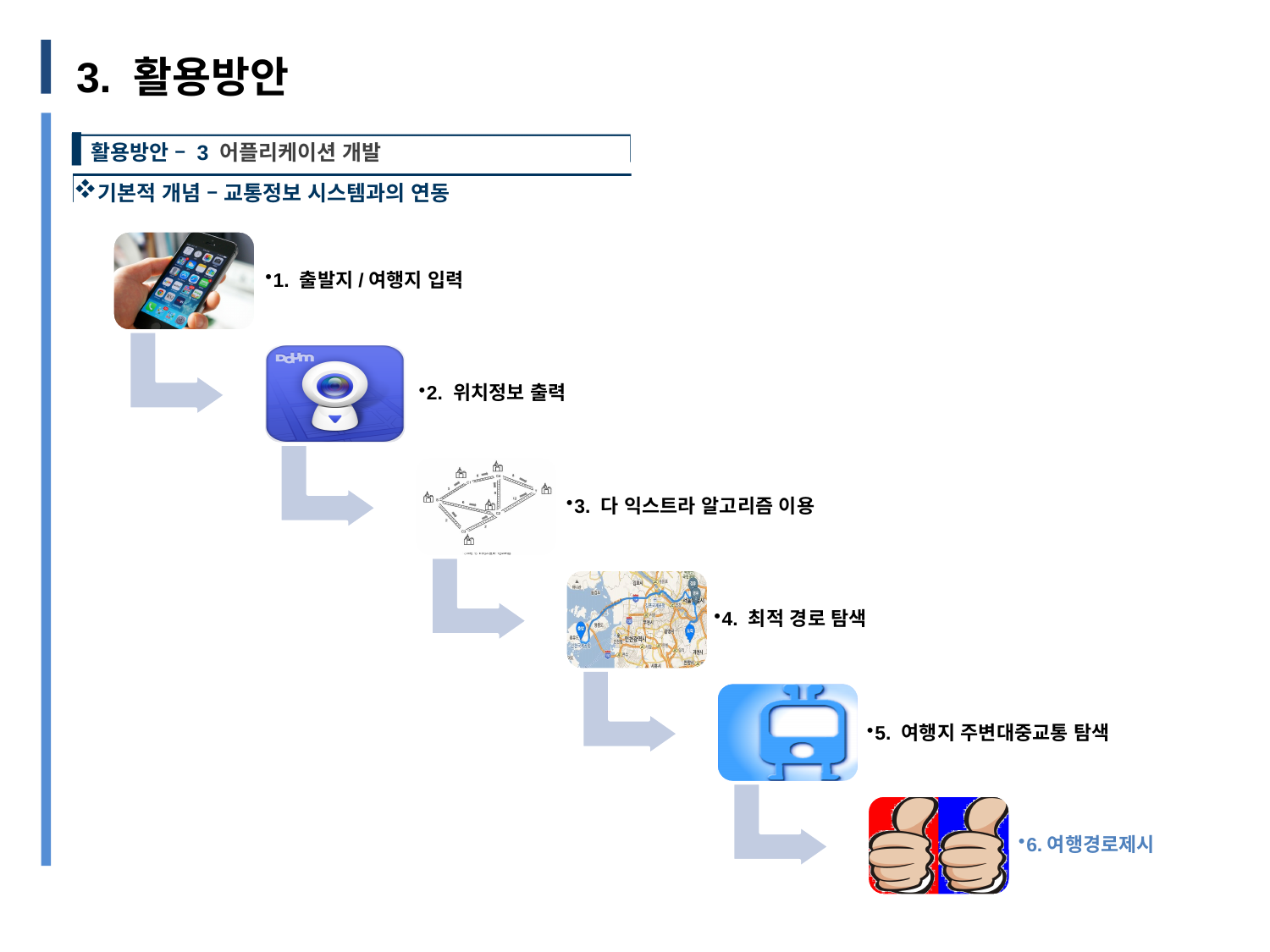

# 3. 활용방안

활용방안 – 3 어플리케이션 개발
기본적 개념 – 교통정보 시스템과의 연동

1. 출발지/여행지 입력

2. 위치정보 출력

3. 다 익스트라 알고리즘 이용

4. 최적 경로 탐색

5. 여행지 주변대중교통 탐색

6.여행경로제시